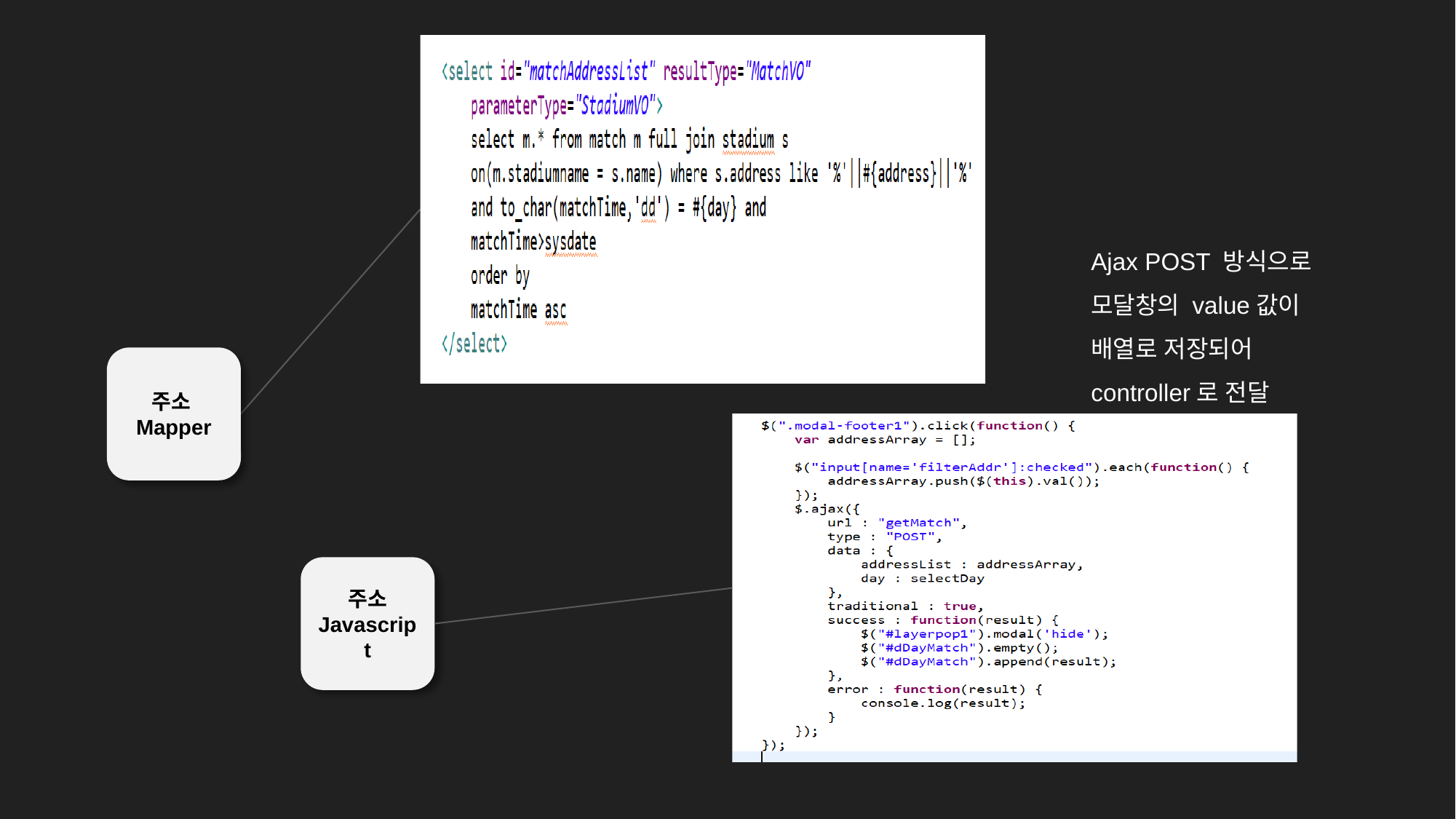

Ajax POST 방식으로 모달창의 value값이 배열로 저장되어 controller로 전달
주소Mapper

주소 Javascript